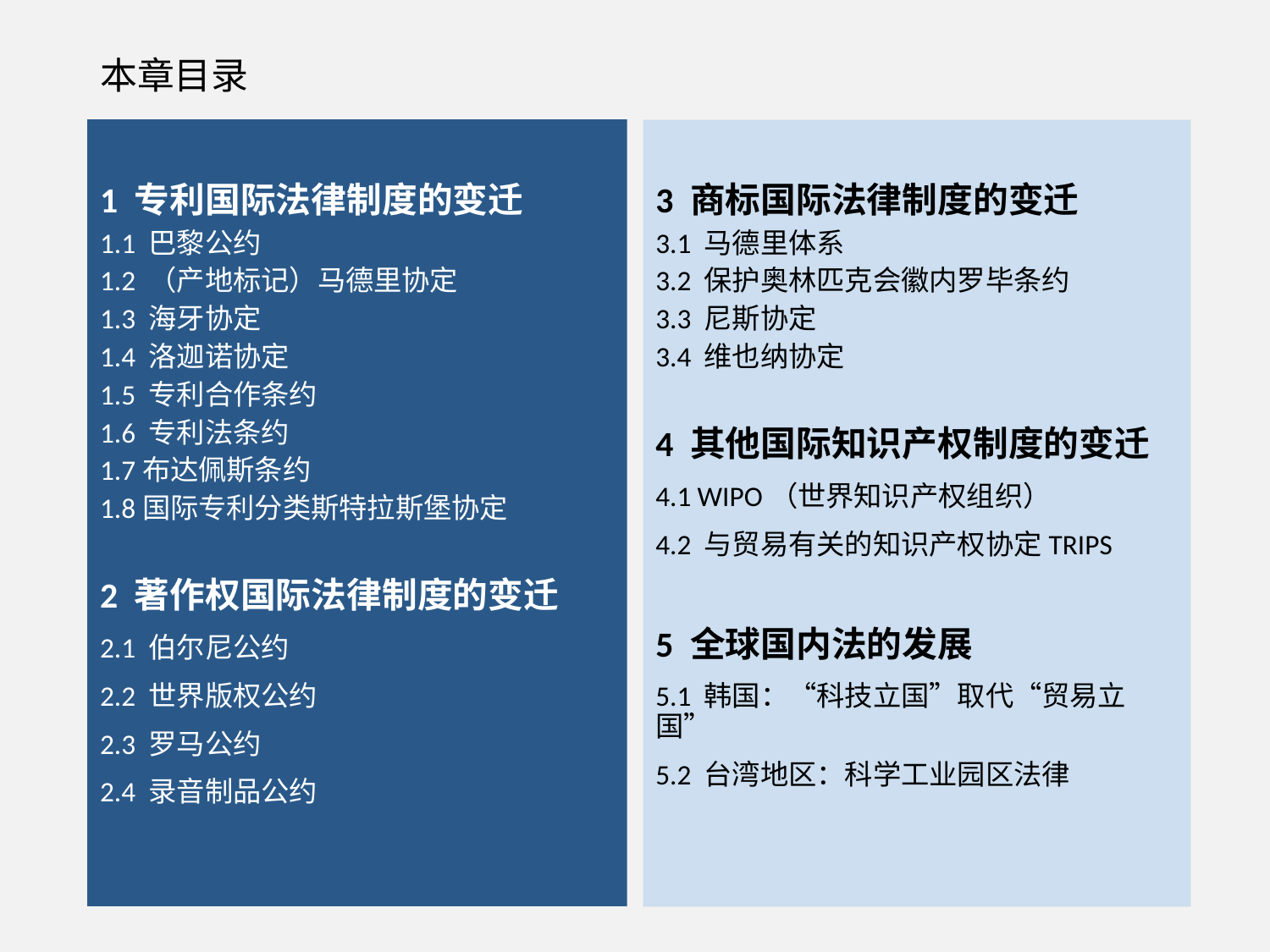

# 本章目录

1 专利国际法律制度的变迁
1.1 巴黎公约
1.2 （产地标记）马德里协定
1.3 海牙协定
1.4 洛迦诺协定
1.5 专利合作条约
1.6 专利法条约
1.7布达佩斯条约
1.8国际专利分类斯特拉斯堡协定

2 著作权国际法律制度的变迁
2.1 伯尔尼公约
2.2 世界版权公约
2.3 罗马公约
2.4 录音制品公约

3 商标国际法律制度的变迁
3.1 马德里体系
3.2 保护奥林匹克会徽内罗毕条约
3.3 尼斯协定
3.4 维也纳协定

4 其他国际知识产权制度的变迁
4.1 WIPO（世界知识产权组织）
4.2 与贸易有关的知识产权协定TRIPS

5 全球国内法的发展
5.1 韩国：“科技立国”取代“贸易立国”
5.2 台湾地区：科学工业园区法律